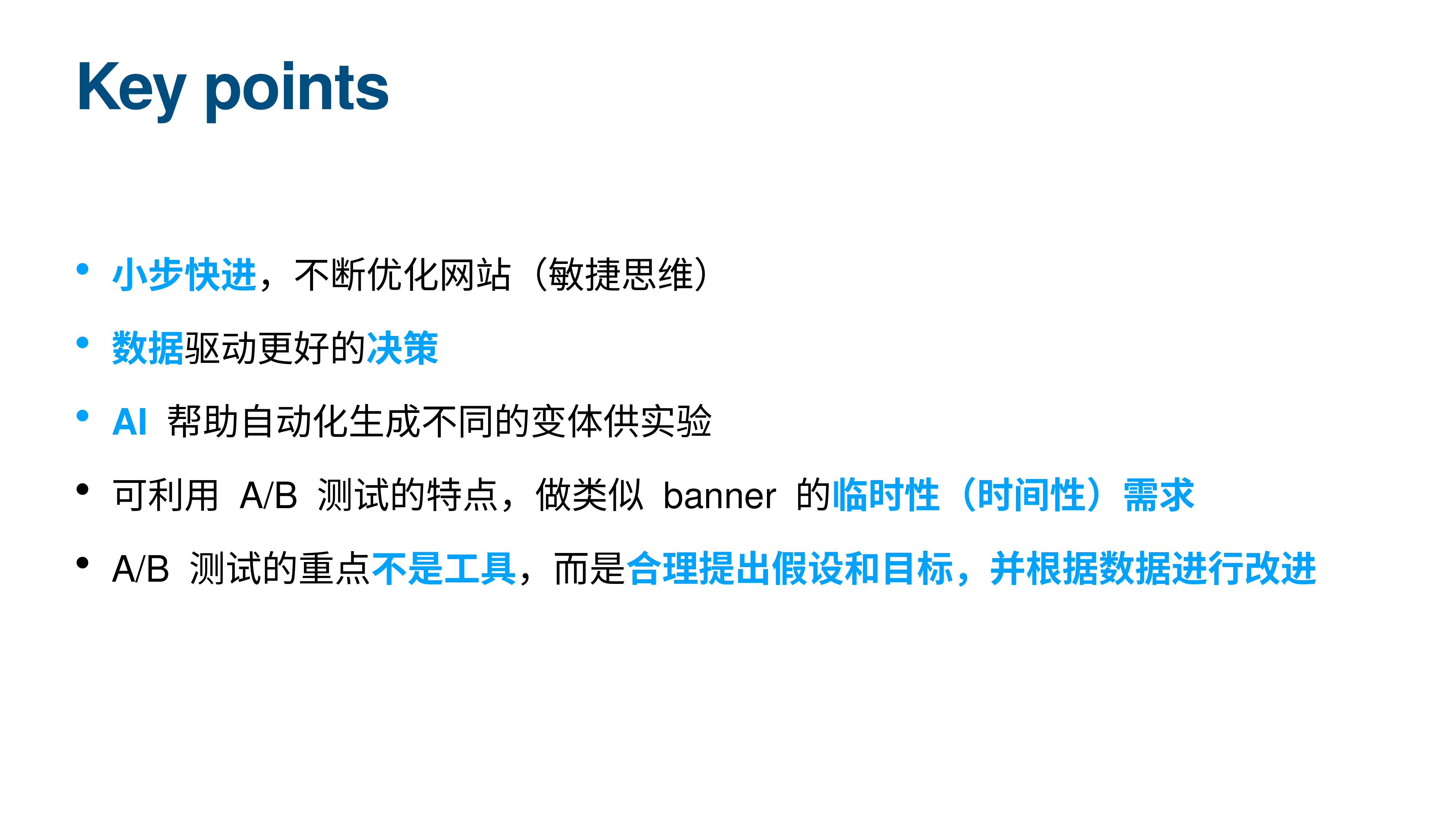

# Key points
小步快进，不断优化网站（敏捷思维）
数据驱动更好的决策
AI 帮助自动化生成不同的变体供实验
可利用 A/B 测试的特点，做类似 banner 的临时性（时间性）需求
A/B 测试的重点不是工具，而是合理提出假设和目标，并根据数据进行改进